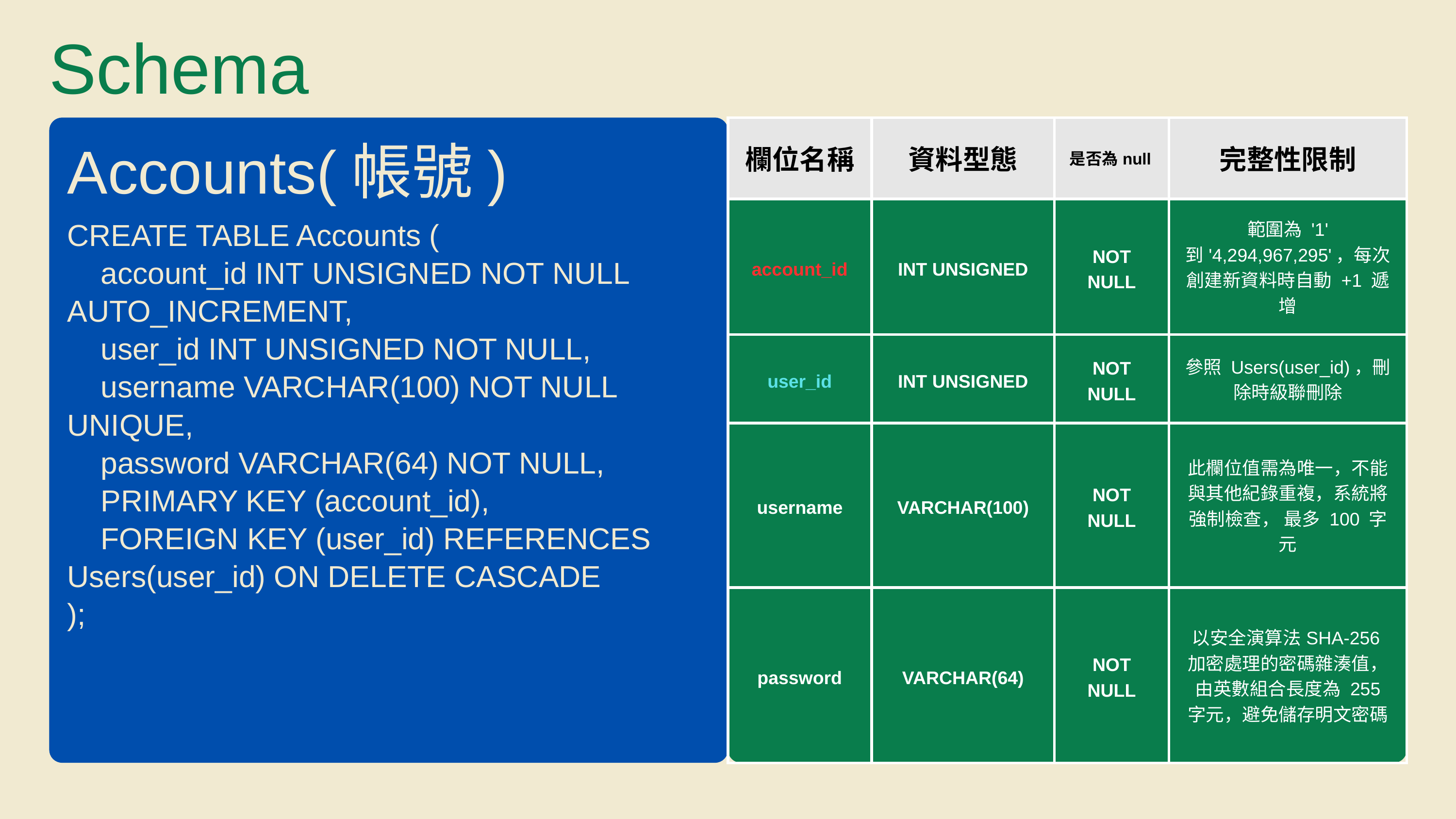

Schema

| 欄位名稱 | 資料型態 | 是否為null | 完整性限制 |
| --- | --- | --- | --- |
| account\_id | INT UNSIGNED | NOT NULL | 範圍為 '1' 到'4,294,967,295'，每次創建新資料時自動 +1 遞增 |
| user\_id | INT UNSIGNED | NOT NULL | 參照 Users(user\_id)，刪除時級聯刪除 |
| username | VARCHAR(100) | NOT NULL | 此欄位值需為唯一，不能與其他紀錄重複，系統將強制檢查， 最多 100 字元 |
| password | VARCHAR(64) | NOT NULL | 以安全演算法SHA-256加密處理的密碼雜湊值，由英數組合長度為 255 字元，避免儲存明文密碼 |
Accounts(帳號)
CREATE TABLE Accounts (
    account_id INT UNSIGNED NOT NULL AUTO_INCREMENT,
    user_id INT UNSIGNED NOT NULL,
    username VARCHAR(100) NOT NULL UNIQUE,
    password VARCHAR(64) NOT NULL,
    PRIMARY KEY (account_id),
    FOREIGN KEY (user_id) REFERENCES Users(user_id) ON DELETE CASCADE
);